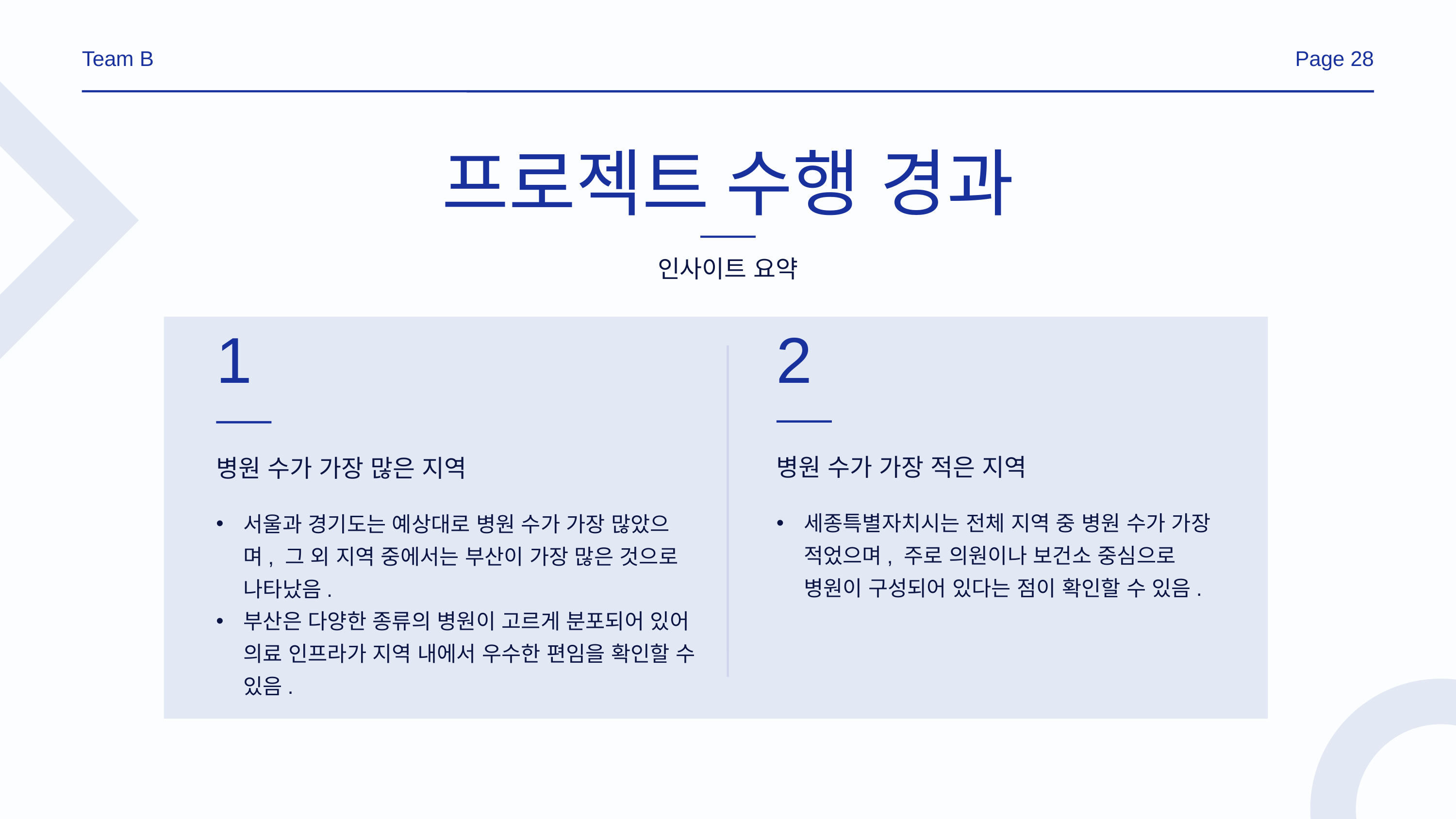

Team B
Page 28

프로젝트 수행 경과

인사이트 요약

1
2

병원 수가 가장 적은 지역
병원 수가 가장 많은 지역
세종특별자치시는 전체 지역 중 병원 수가 가장 적었으며, 주로 의원이나 보건소 중심으로 병원이 구성되어 있다는 점이 확인할 수 있음.
서울과 경기도는 예상대로 병원 수가 가장 많았으며, 그 외 지역 중에서는 부산이 가장 많은 것으로 나타났음.
부산은 다양한 종류의 병원이 고르게 분포되어 있어 의료 인프라가 지역 내에서 우수한 편임을 확인할 수 있음.